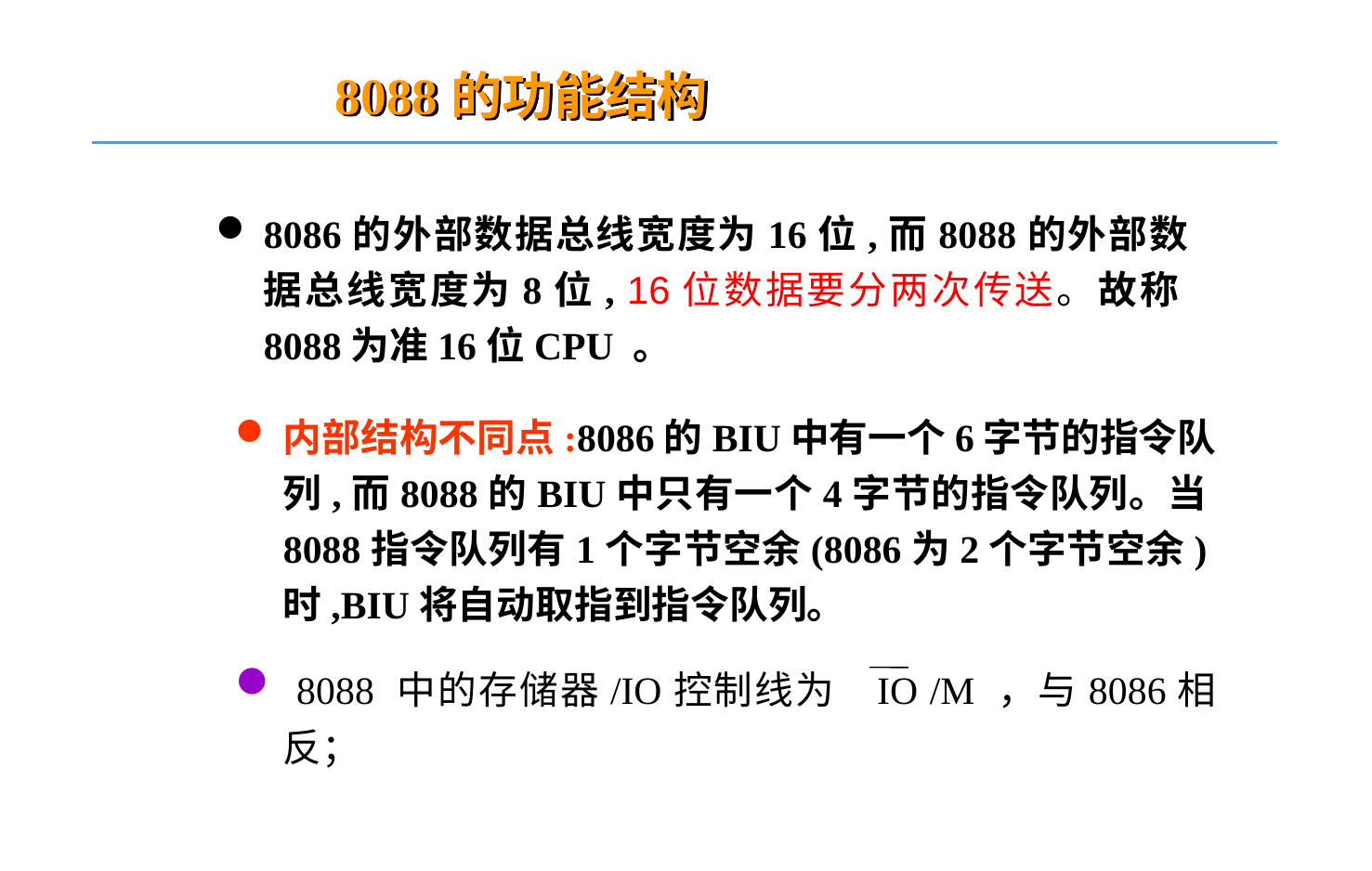

8088的功能结构
8086的外部数据总线宽度为16位,而8088的外部数据总线宽度为8位, 16位数据要分两次传送。故称8088为准16位CPU 。

内部结构不同点:8086的BIU中有一个6字节的指令队列,而8088的BIU中只有一个4字节的指令队列。当8088指令队列有1个字节空余(8086为2个字节空余)时,BIU将自动取指到指令队列。
 8088 中的存储器/IO控制线为   IO /M ，与8086相反；